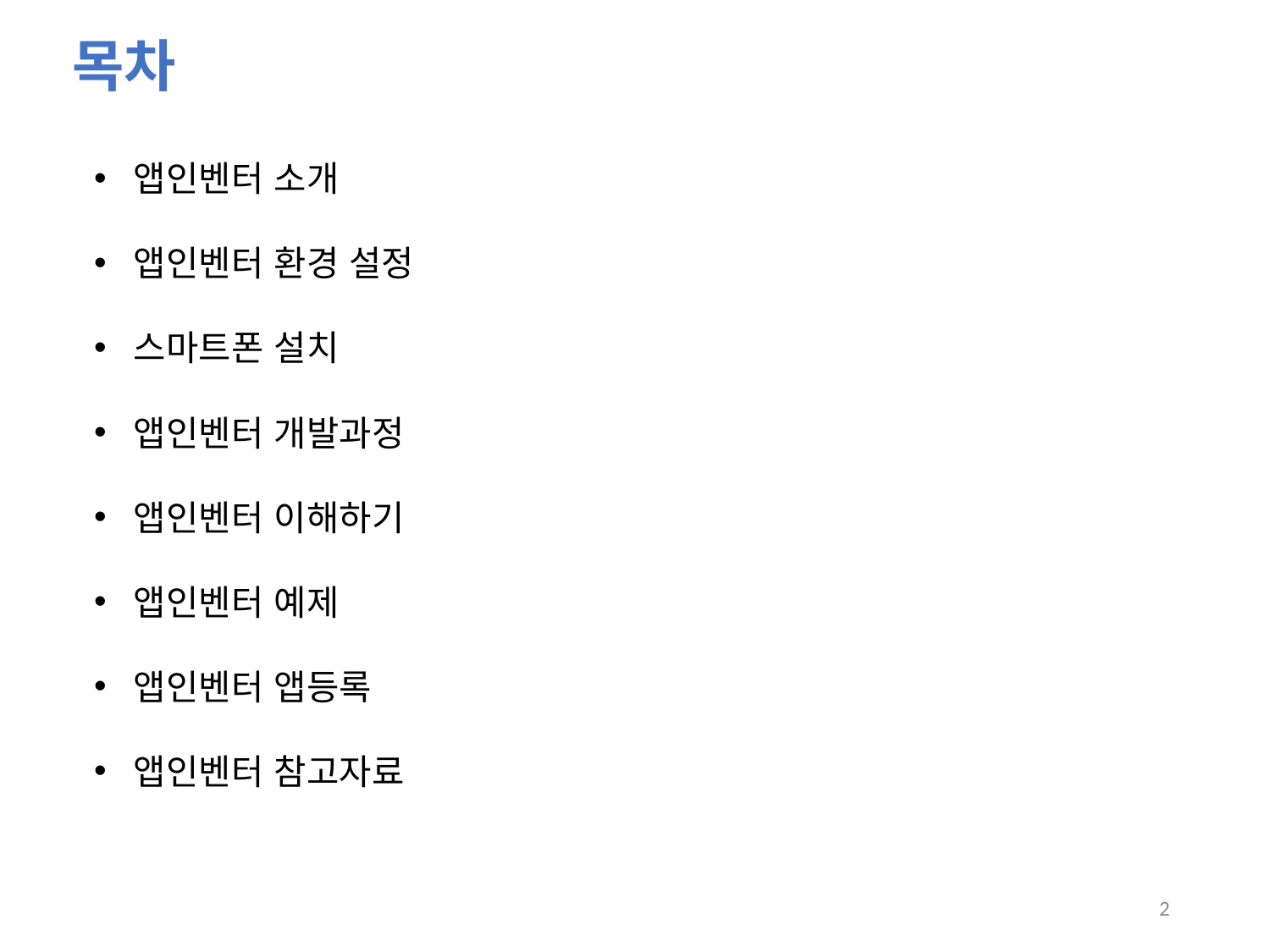

목차
앱인벤터 소개

앱인벤터 환경 설정

스마트폰 설치

앱인벤터 개발과정

앱인벤터 이해하기

앱인벤터 예제

앱인벤터 앱등록

앱인벤터 참고자료

2